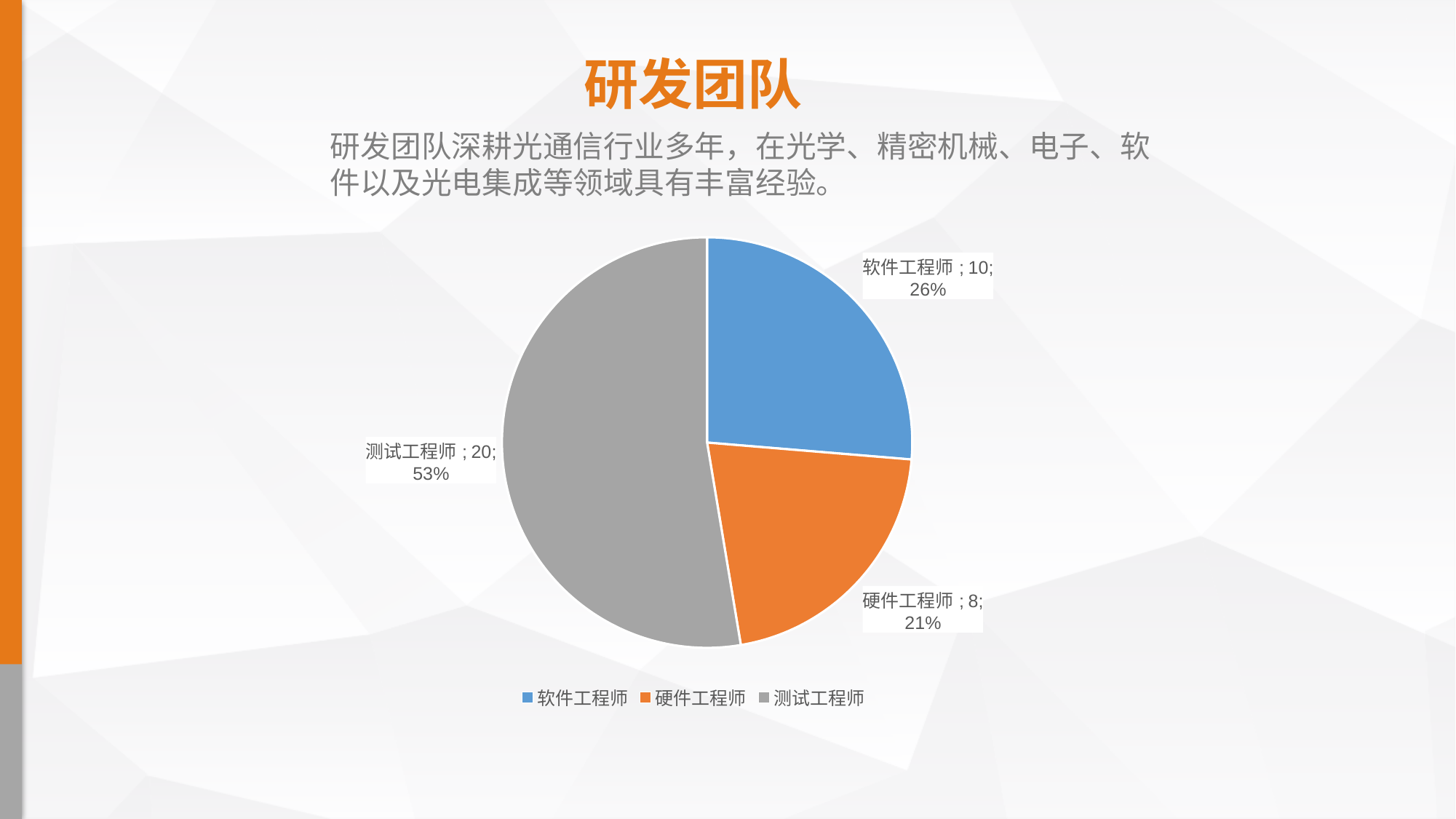

# 研发团队
研发团队深耕光通信行业多年，在光学、精密机械、电子、软件以及光电集成等领域具有丰富经验。

### Chart

| Category | 列1 |
|---|---|
| 软件工程师 | 10.0 |
| 硬件工程师 | 8.0 |
| 测试工程师 | 20.0 |